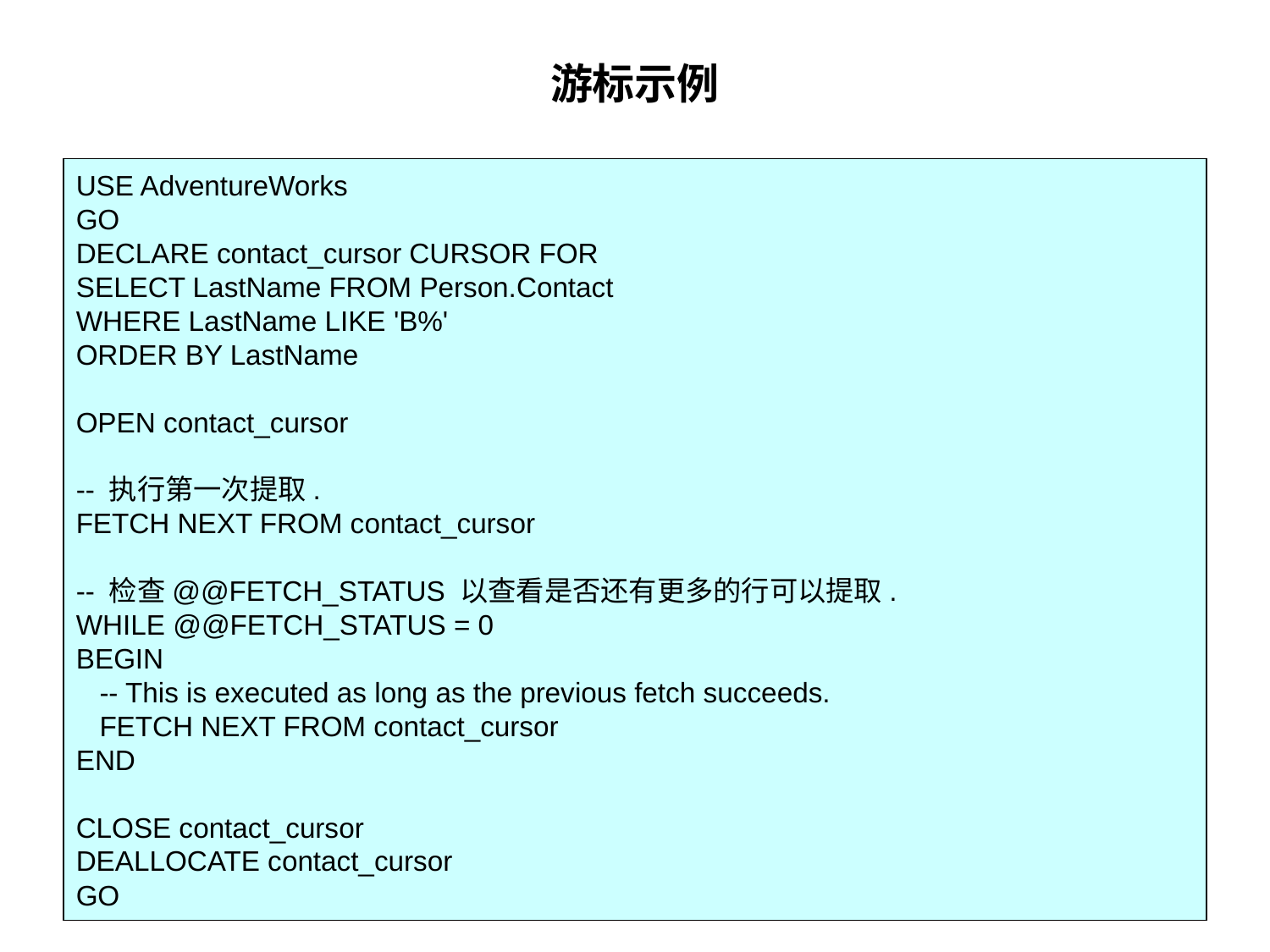

# 游标示例

USE AdventureWorks
GO
DECLARE contact_cursor CURSOR FOR
SELECT LastName FROM Person.Contact
WHERE LastName LIKE 'B%'
ORDER BY LastName

OPEN contact_cursor

-- 执行第一次提取.
FETCH NEXT FROM contact_cursor

-- 检查@@FETCH_STATUS 以查看是否还有更多的行可以提取.
WHILE @@FETCH_STATUS = 0
BEGIN
   -- This is executed as long as the previous fetch succeeds.
   FETCH NEXT FROM contact_cursor
END

CLOSE contact_cursor
DEALLOCATE contact_cursor
GO